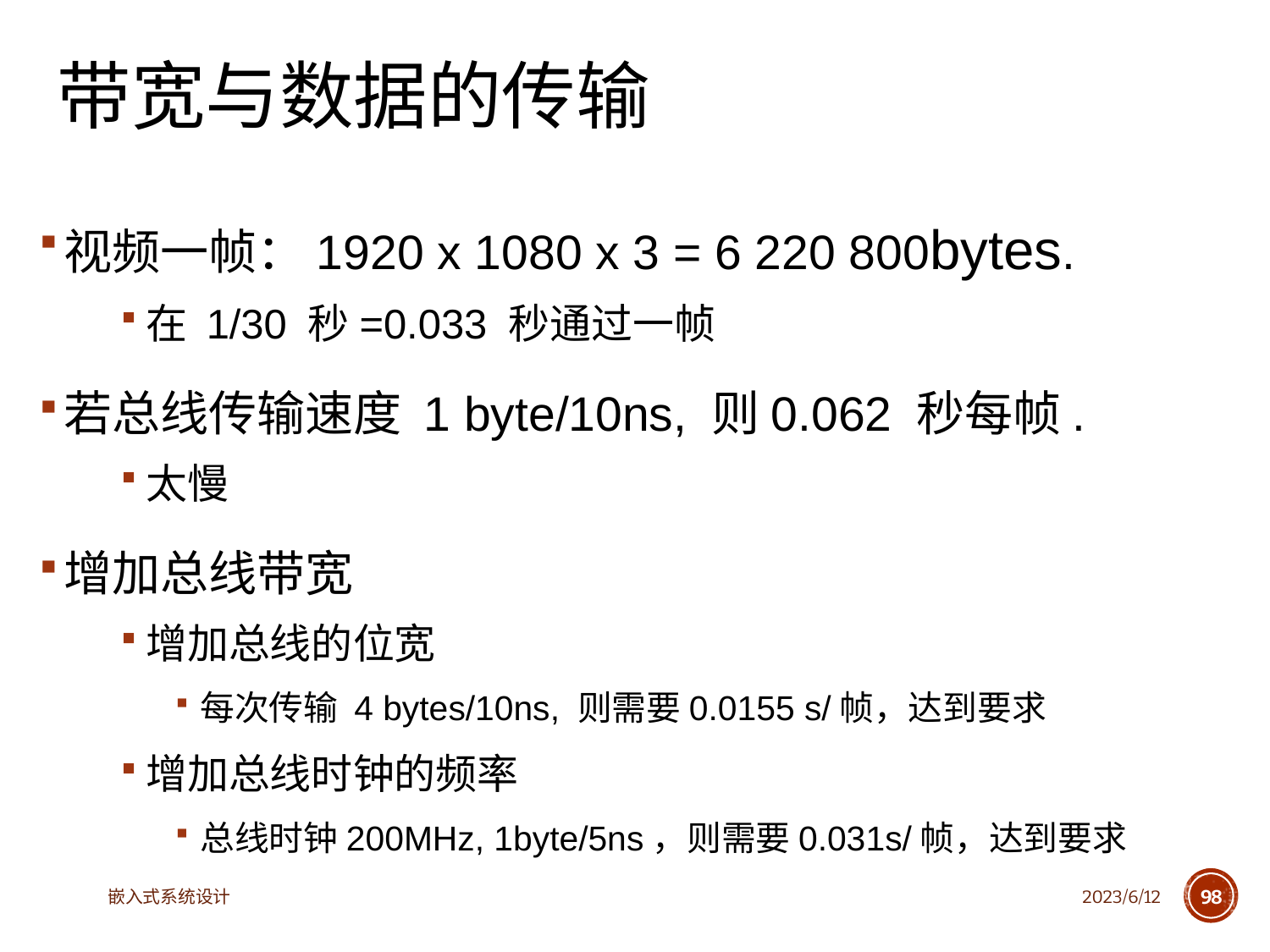

带宽与数据的传输
视频一帧：1920 x 1080 x 3 = 6 220 800bytes.
在 1/30 秒=0.033 秒通过一帧
若总线传输速度 1 byte/10ns, 则0.062 秒每帧.
太慢
增加总线带宽
增加总线的位宽
每次传输 4 bytes/10ns, 则需要0.0155 s/帧，达到要求
增加总线时钟的频率
总线时钟200MHz, 1byte/5ns，则需要0.031s/帧，达到要求
嵌入式系统设计
2023/6/12
98